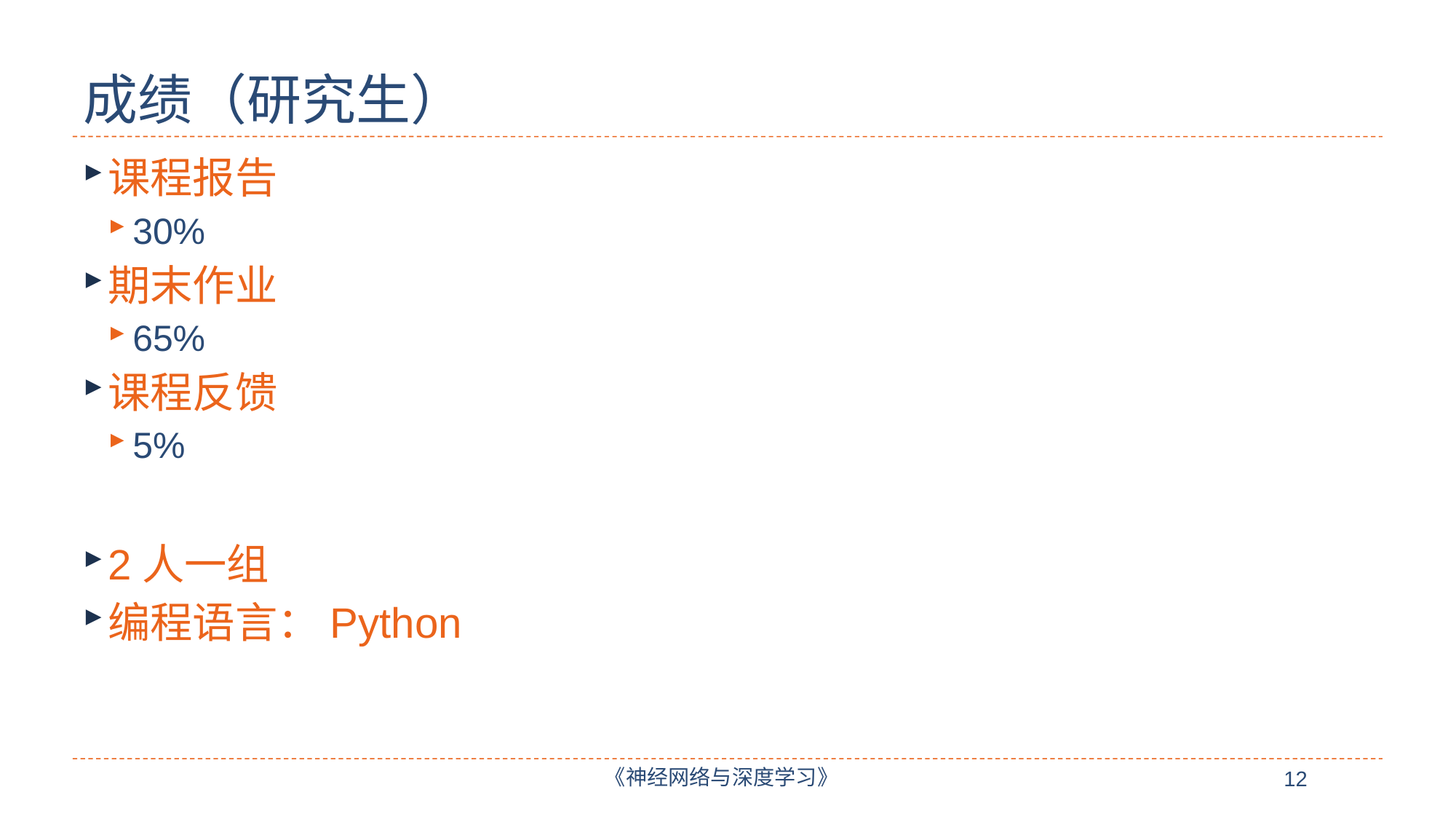

# 成绩（研究生）
课程报告
30%
期末作业
65%
课程反馈
5%

2人一组
编程语言：Python